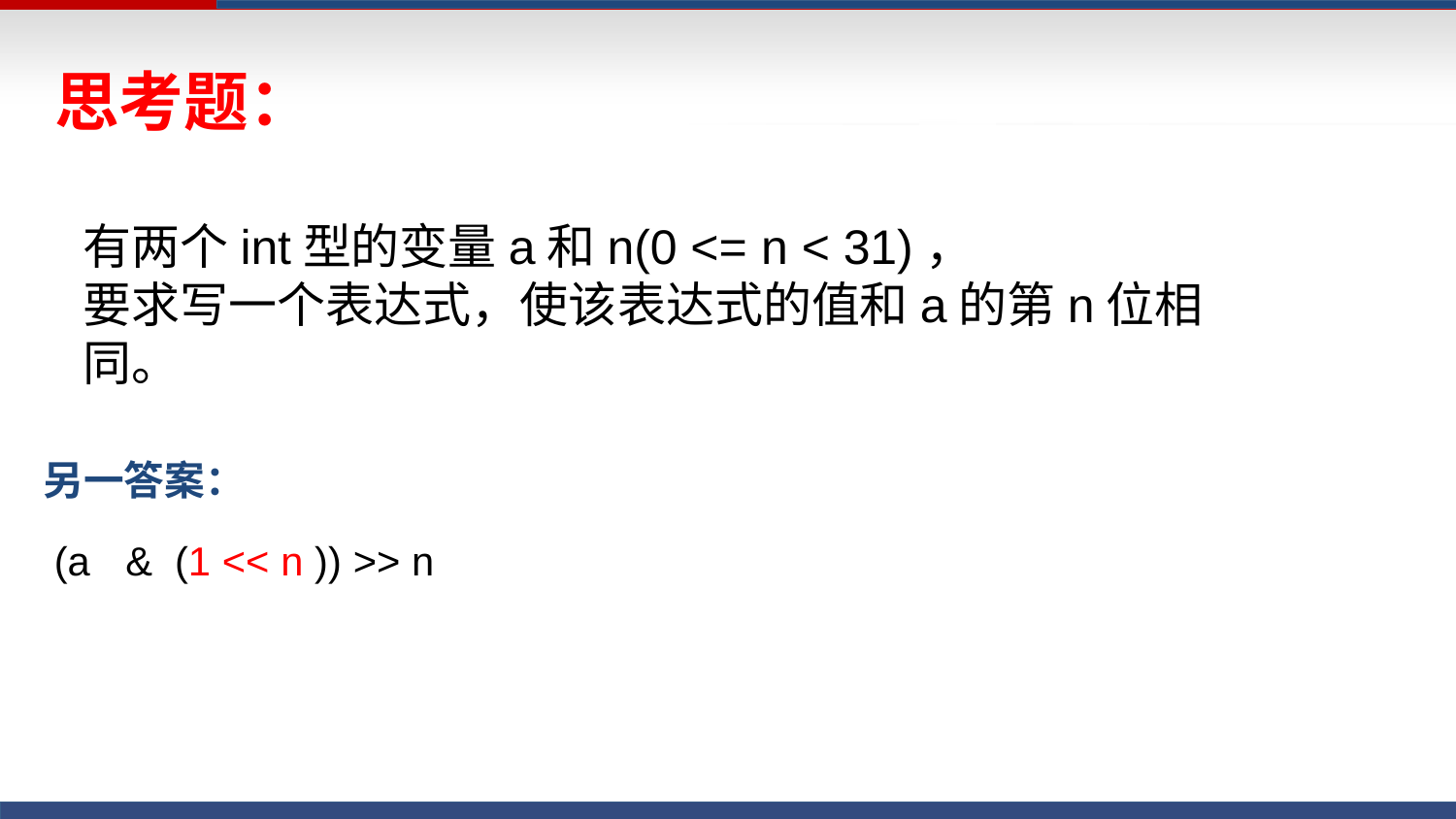

# 思考题：
有两个int型的变量a和n(0 <= n < 31)，
要求写一个表达式，使该表达式的值和a的第n位相同。

另一答案：

(a	&	(1 << n )) >> n